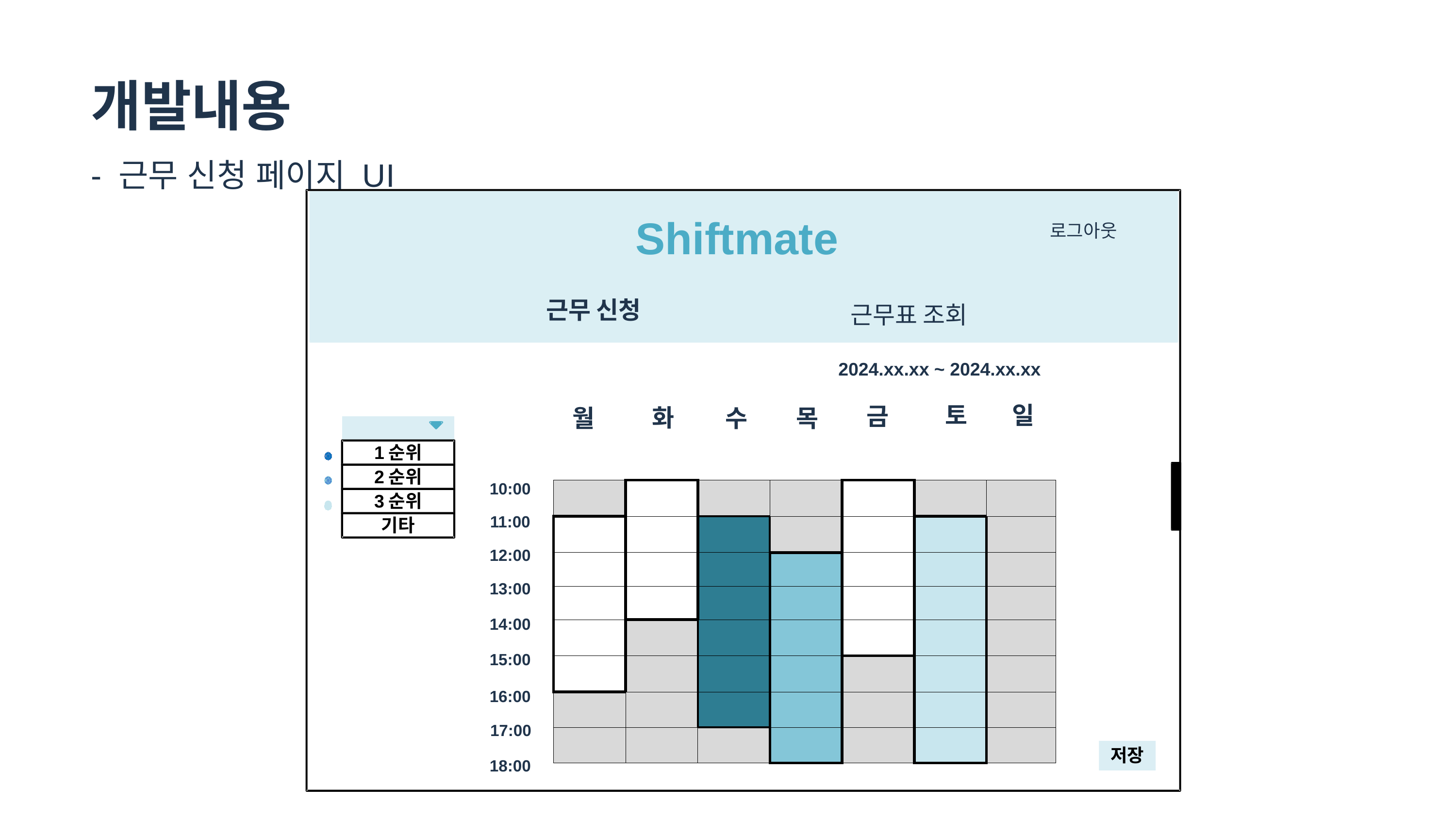

개발내용
- 근무 신청 페이지 UI

로그아웃
Shiftmate
근무 신청
근무표 조회
2024.xx.xx ~ 2024.xx.xx
토
일
금
화
목
월
수

1순위

10:00

2순위

|  |  |  |  |  |  |  |
| --- | --- | --- | --- | --- | --- | --- |
|  |  |  |  |  |  |  |
|  |  |  |  |  |  |  |
|  |  |  |  |  |  |  |
|  |  |  |  |  |  |  |
|  |  |  |  |  |  |  |
|  |  |  |  |  |  |  |
|  |  |  |  |  |  |  |

3순위
11:00

기타
12:00
13:00
14:00
15:00
16:00
17:00
18:00

저장